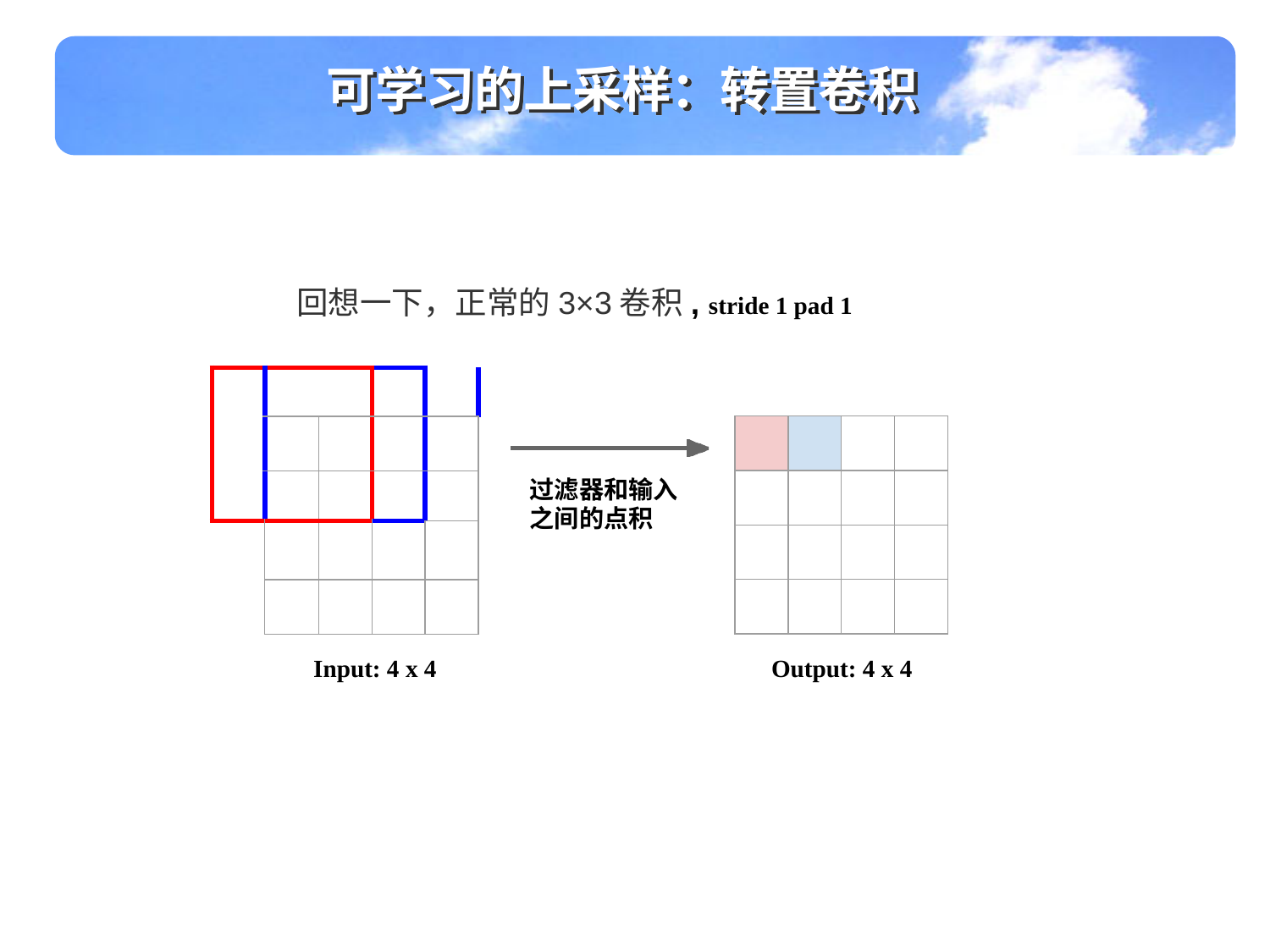

可学习的上采样：转置卷积
回想一下，正常的3×3卷积, stride 1 pad 1
|  |  |  |  |  |
| --- | --- | --- | --- | --- |
|  |  |  |  |  |
|  |  |  |  |  |
|  |  |  |  |  |
|  |  |  |  |  |
|  |  |  |  |
| --- | --- | --- | --- |
|  |  |  |  |
|  |  |  |  |
|  |  |  |  |

过滤器和输入之间的点积
Input: 4 x 4
Output: 4 x 4